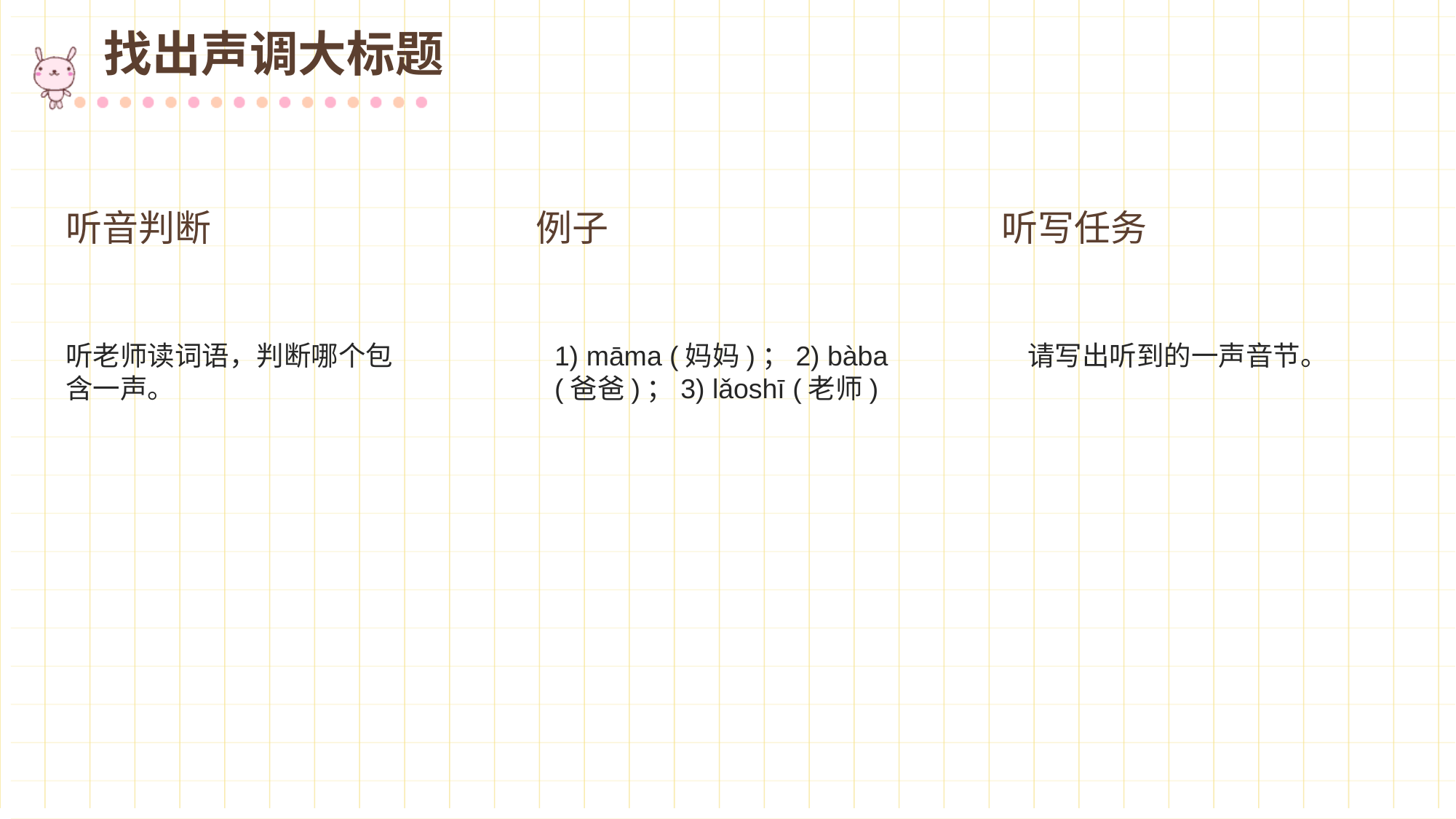

找出声调大标题
听音判断
例子

听写任务

听老师读词语，判断哪个包含一声。
1) māma (妈妈)；2) bàba (爸爸)；3) lǎoshī (老师)
请写出听到的一声音节。